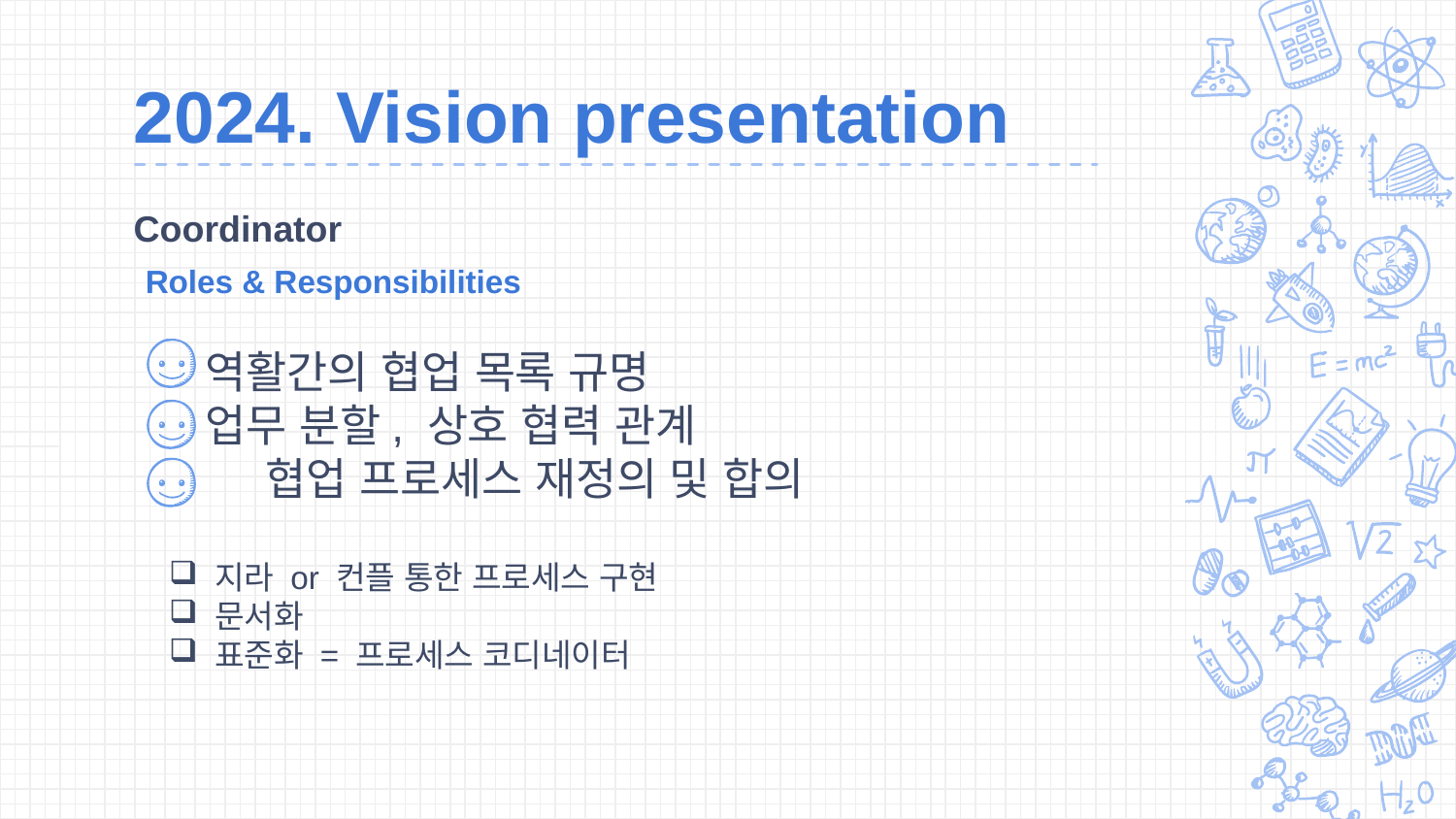

# 2024. Vision presentation
Coordinator
Roles & Responsibilities

역활간의 협업 목록 규명
업무 분할, 상호 협력 관계
    협업 프로세스 재정의 및 합의

지라 or 컨플 통한 프로세스 구현
문서화
표준화 = 프로세스 코디네이터